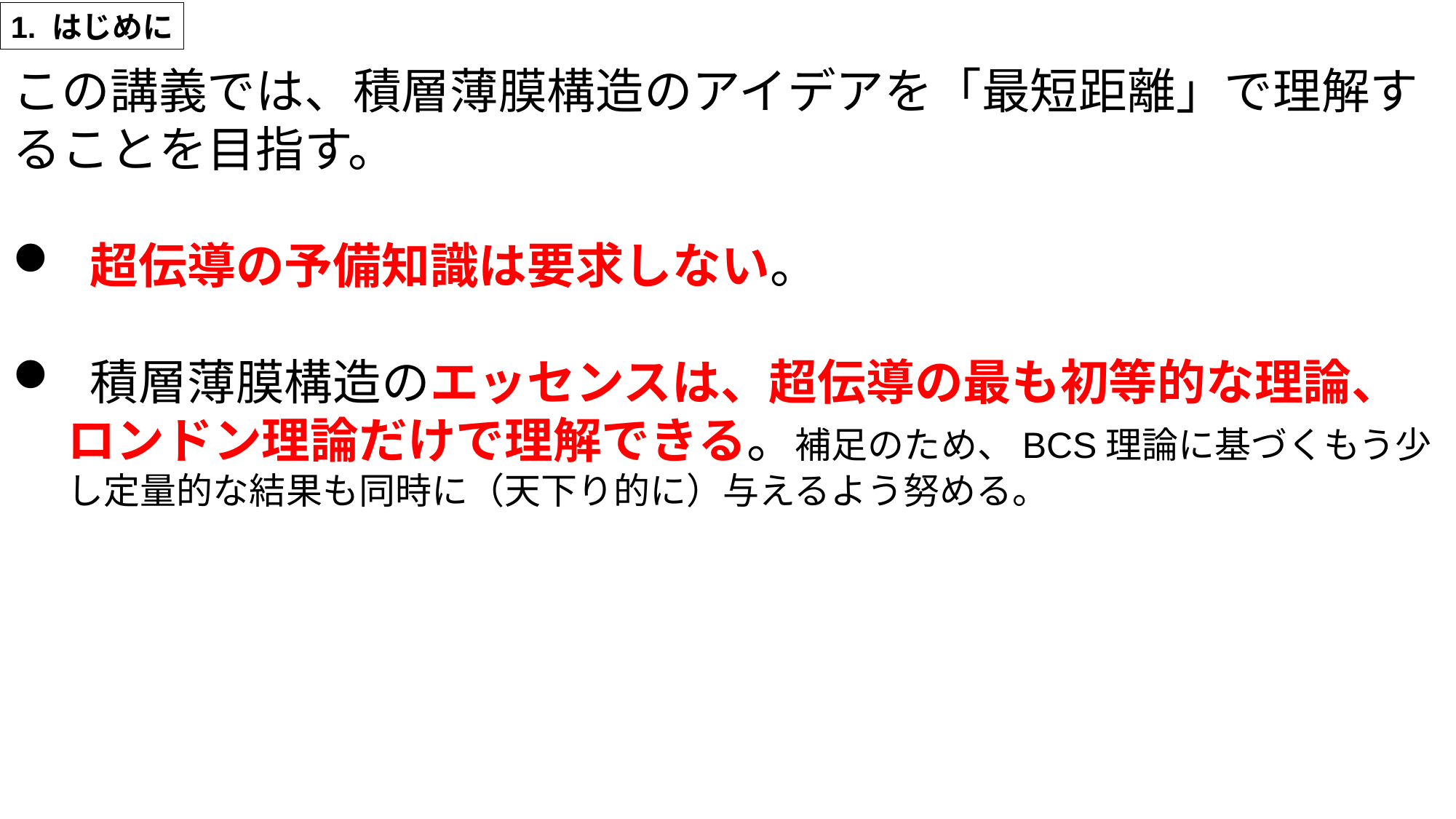

1. はじめに
この講義では、積層薄膜構造のアイデアを「最短距離」で理解することを目指す。

 超伝導の予備知識は要求しない。

 積層薄膜構造のエッセンスは、超伝導の最も初等的な理論、ロンドン理論だけで理解できる。補足のため、BCS理論に基づくもう少し定量的な結果も同時に（天下り的に）与えるよう努める。